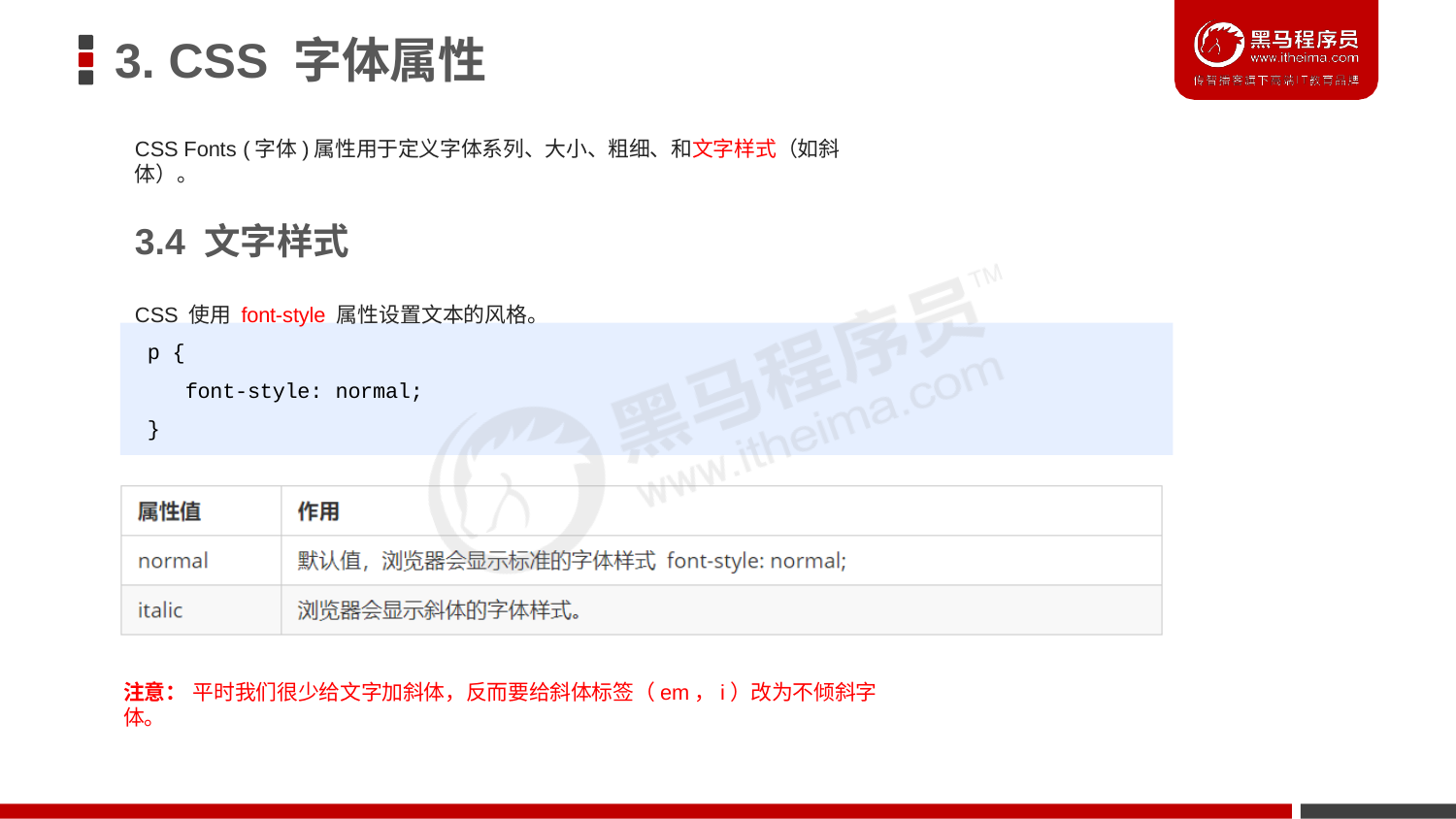

# 3. CSS 字体属性
CSS Fonts (字体)属性用于定义字体系列、大小、粗细、和文字样式（如斜体）。

3.4 文字样式

CSS 使用 font-style 属性设置文本的风格。

p {
font-style: normal;
}

注意： 平时我们很少给文字加斜体，反而要给斜体标签（em，i）改为不倾斜字体。